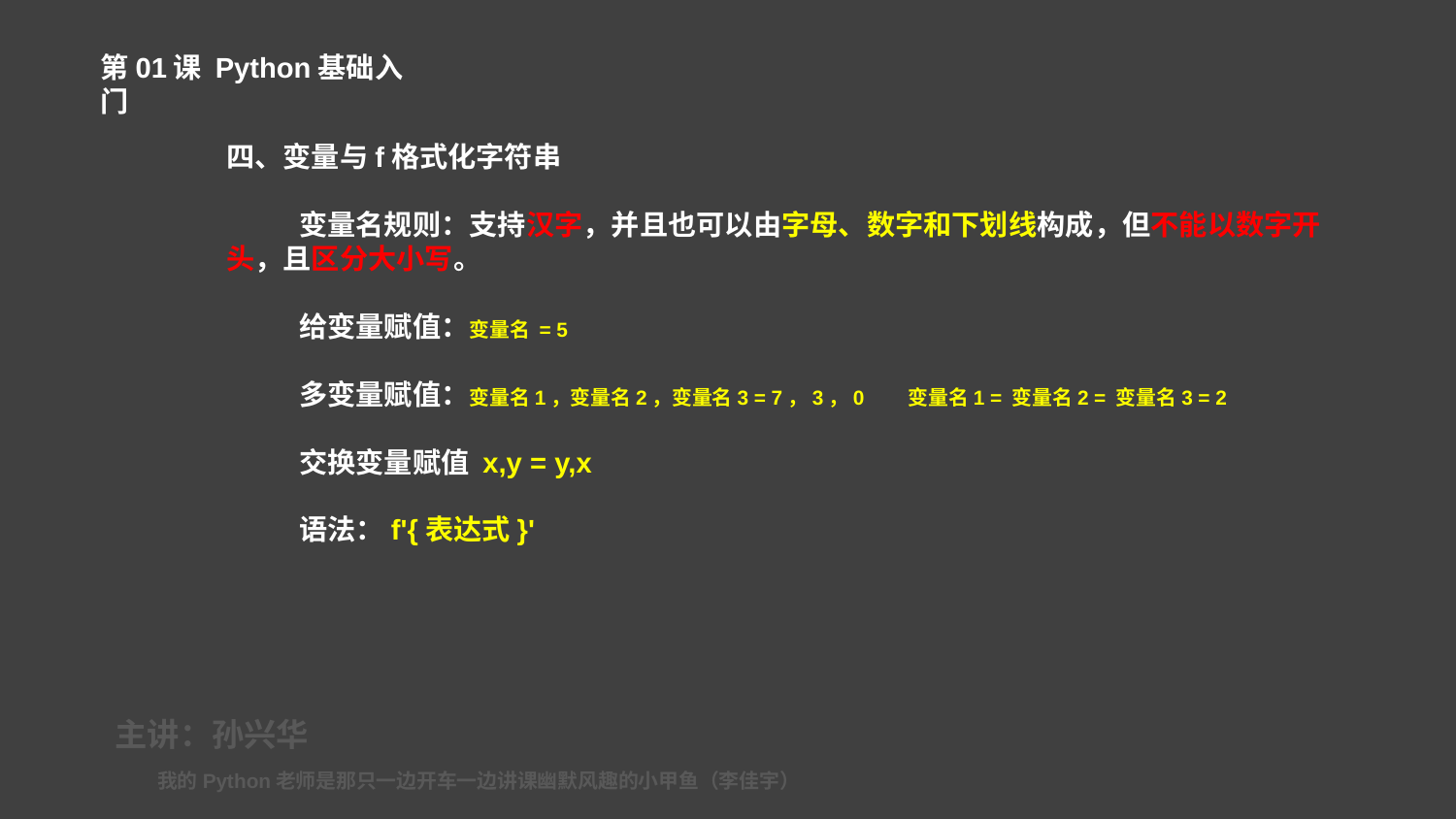

第01课 Python基础入门
四、变量与f格式化字符串

变量名规则：支持汉字，并且也可以由字母、数字和下划线构成，但不能以数字开头，且区分大小写。

给变量赋值：变量名 = 5

多变量赋值：变量名1，变量名2，变量名3 = 7，3，0       变量名1 = 变量名2 = 变量名3 = 2

交换变量赋值 x,y = y,x

语法：f'{表达式}'